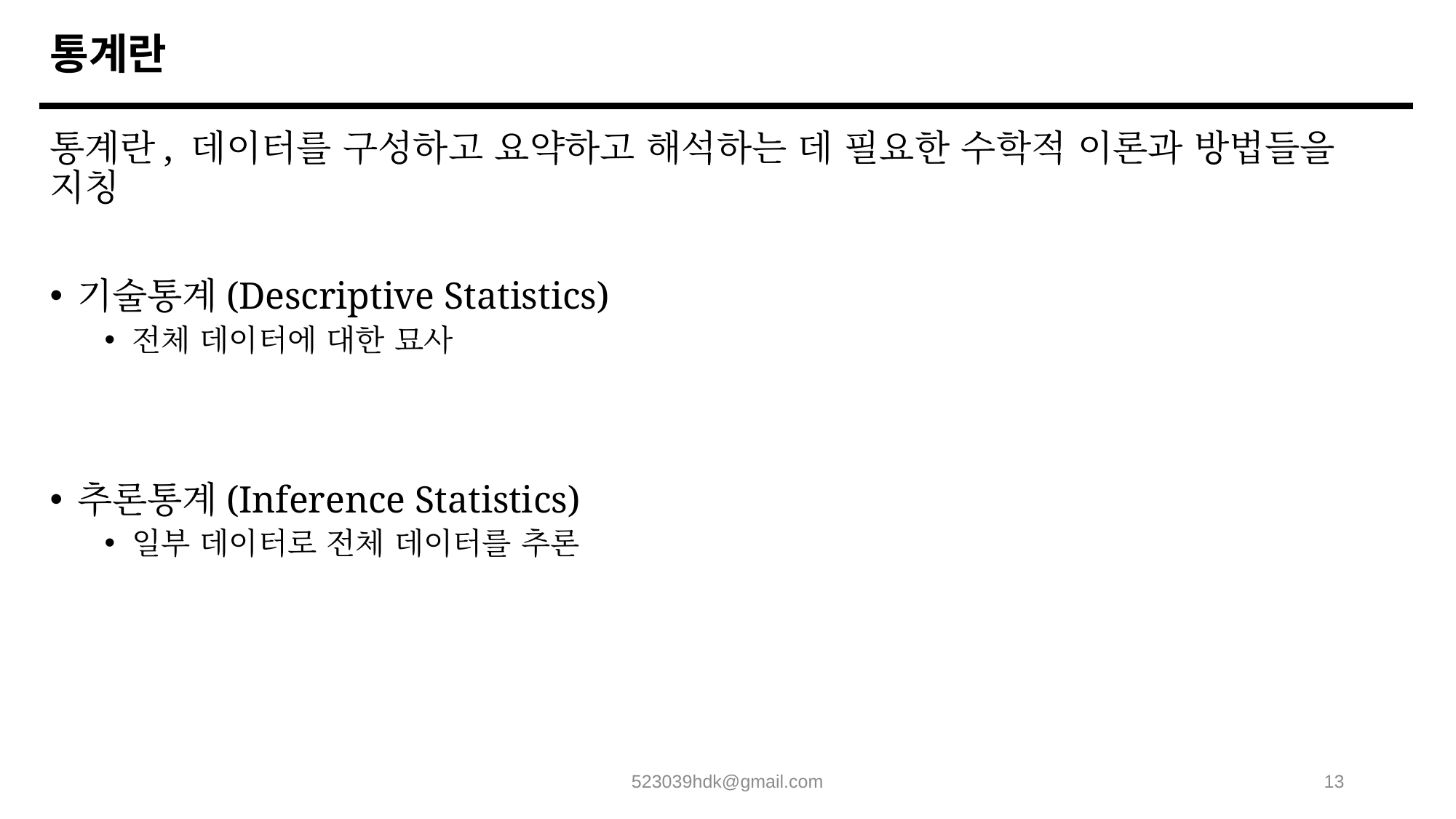

통계란
통계란, 데이터를 구성하고 요약하고 해석하는 데 필요한 수학적 이론과 방법들을 지칭

기술통계(Descriptive Statistics)
전체 데이터에 대한 묘사

추론통계(Inference Statistics)
일부 데이터로 전체 데이터를 추론

523039hdk@gmail.com
13